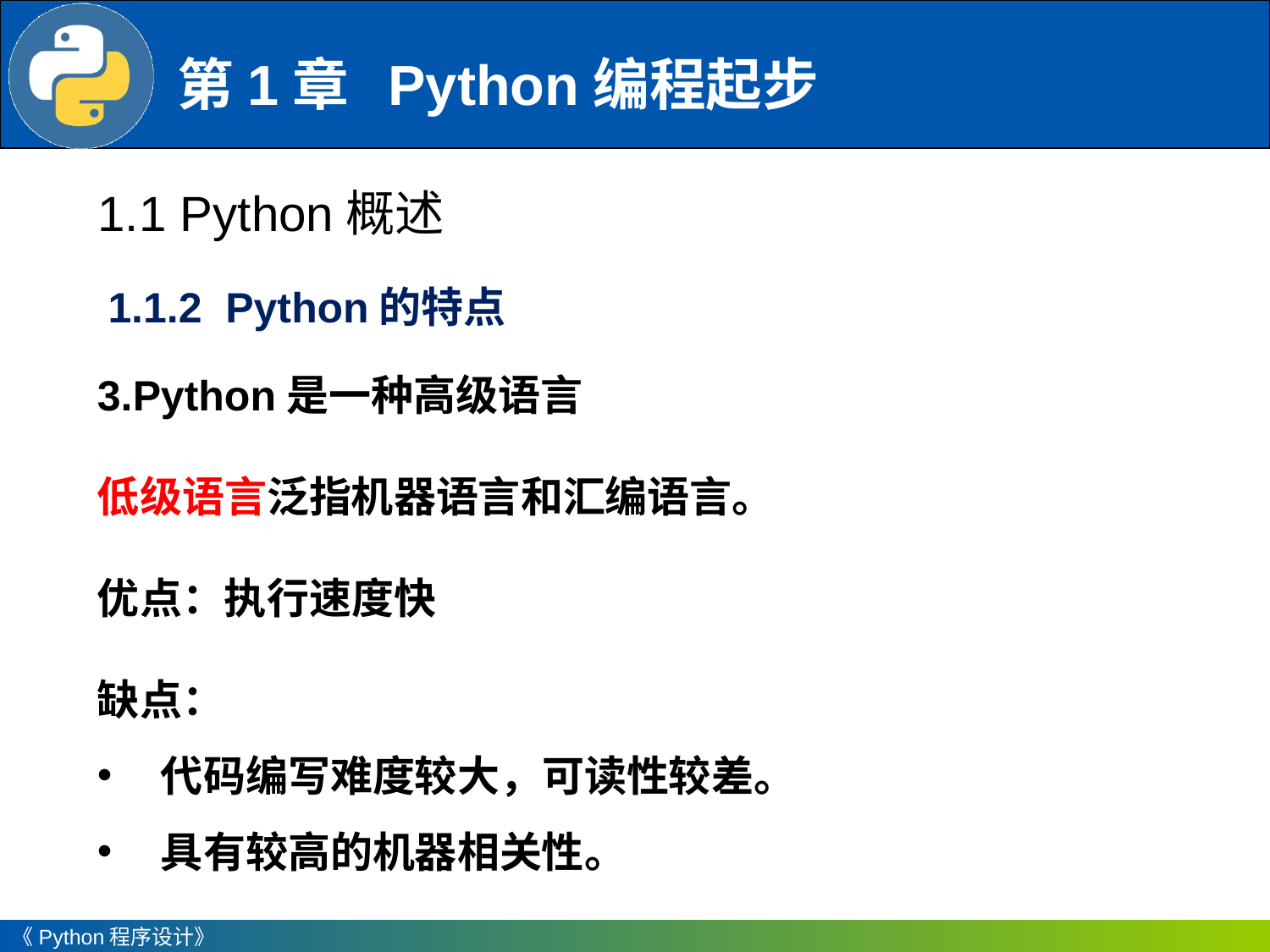

1.1 Python概述
1.1.2  Python的特点

3.Python是一种高级语言

低级语言泛指机器语言和汇编语言。

优点：执行速度快

缺点：
代码编写难度较大，可读性较差。
具有较高的机器相关性。